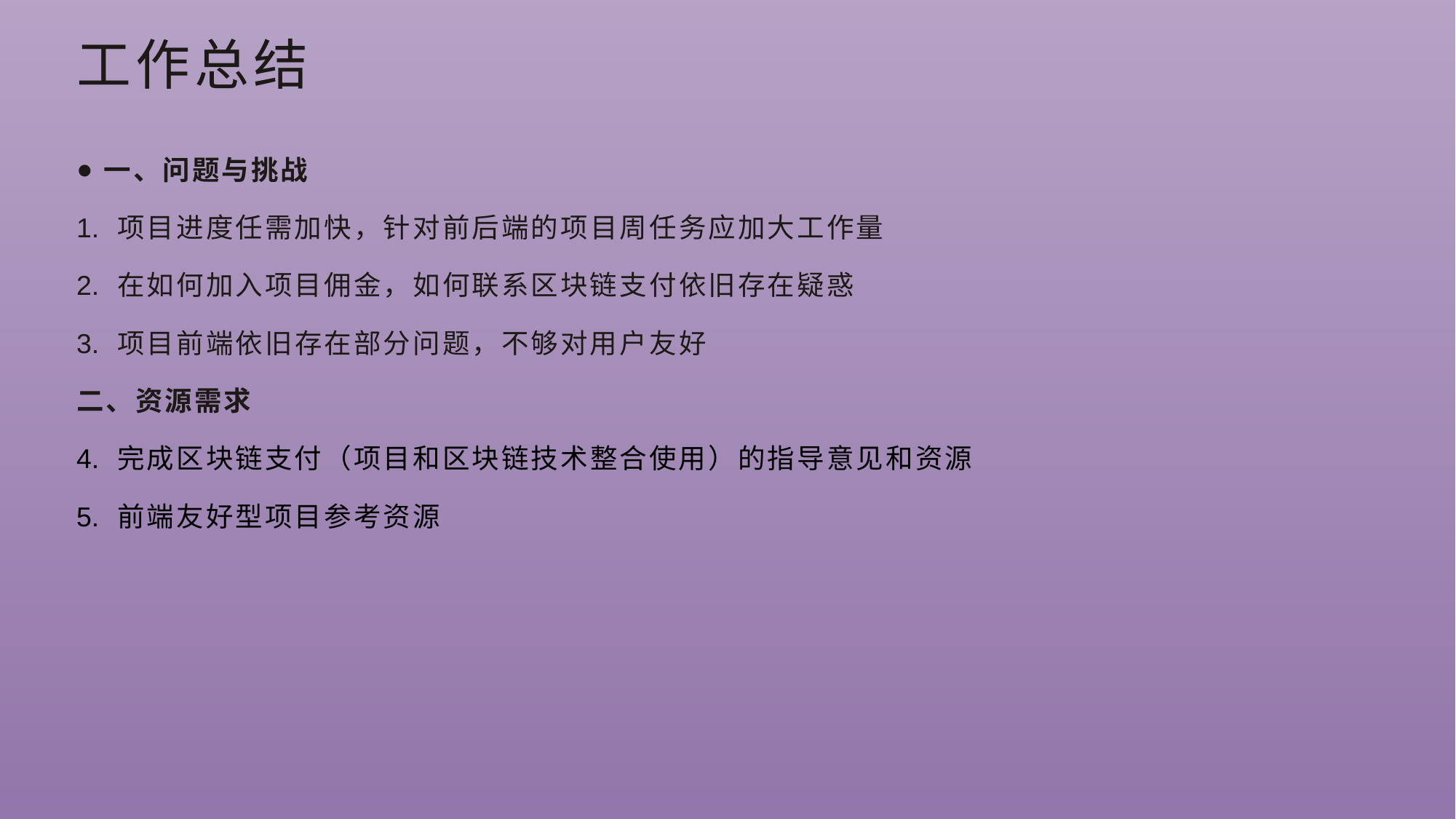

# 工作总结
一、问题与挑战
项目进度任需加快，针对前后端的项目周任务应加大工作量
在如何加入项目佣金，如何联系区块链支付依旧存在疑惑
项目前端依旧存在部分问题，不够对用户友好
二、资源需求
完成区块链支付（项目和区块链技术整合使用）的指导意见和资源
前端友好型项目参考资源